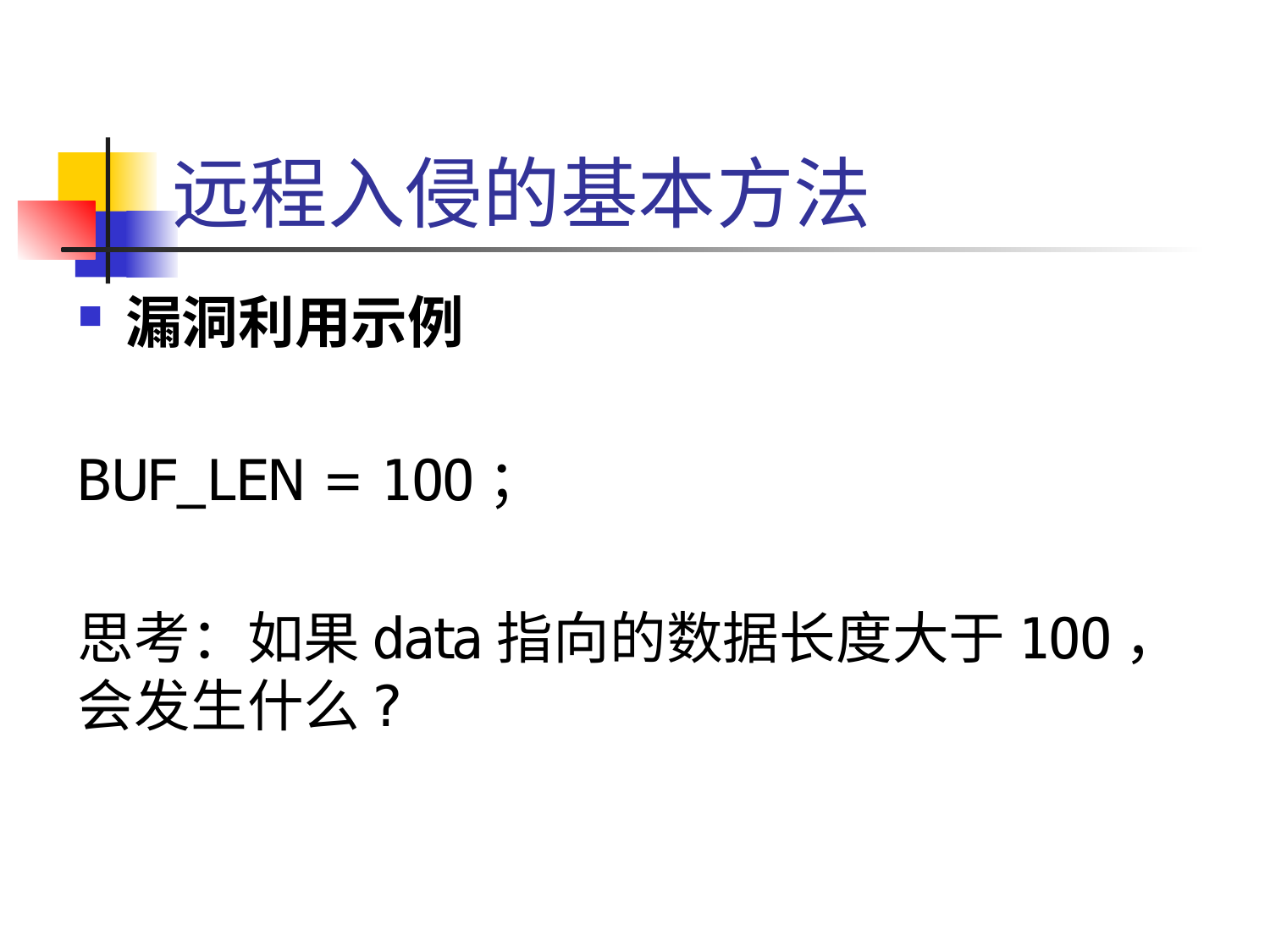

# 远程入侵的基本方法
漏洞利用示例

BUF_LEN = 100；

思考：如果data指向的数据长度大于100，会发生什么?